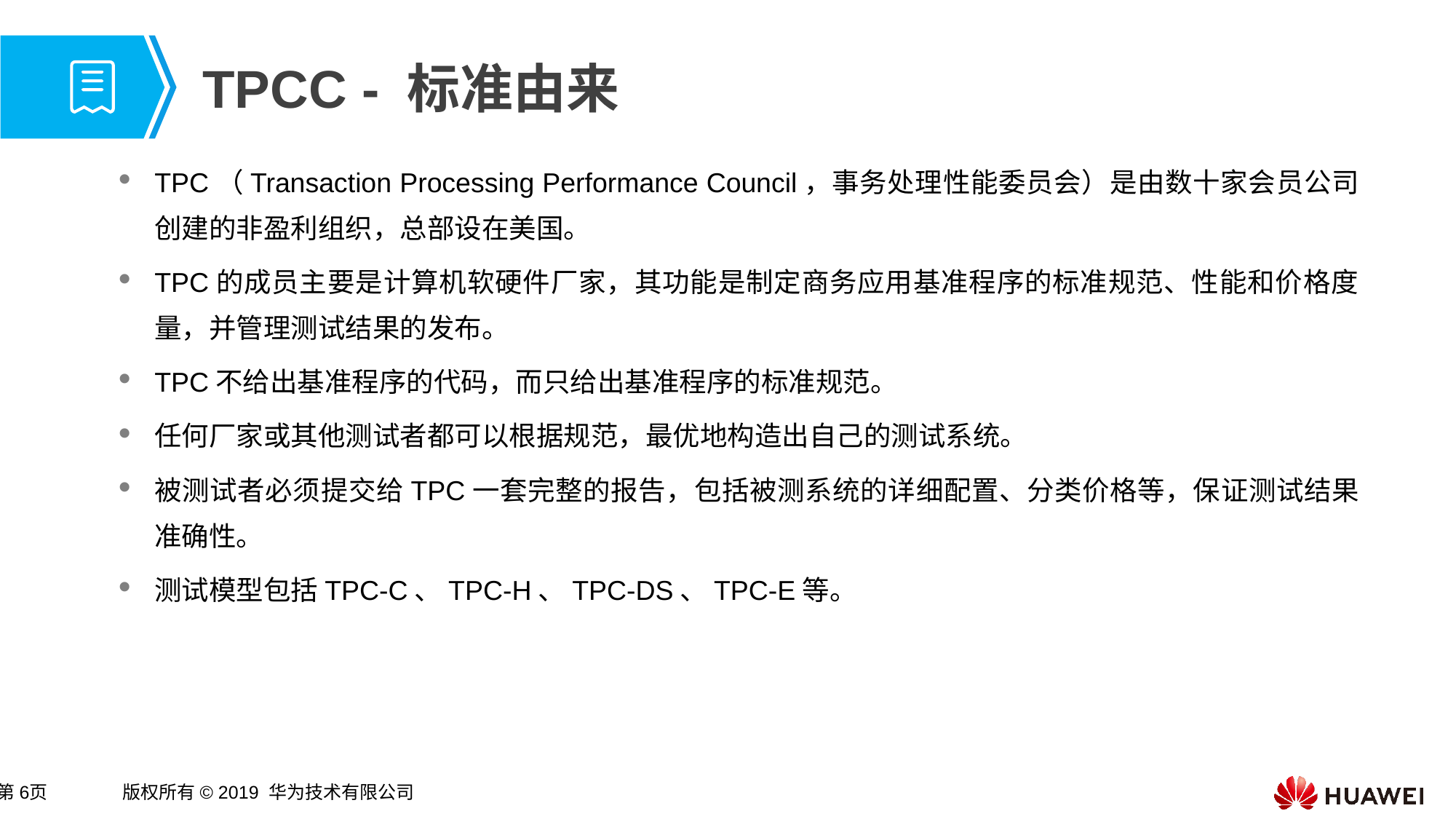

# TPCC - 标准由来
TPC（Transaction Processing Performance Council，事务处理性能委员会）是由数十家会员公司创建的非盈利组织，总部设在美国。
TPC的成员主要是计算机软硬件厂家，其功能是制定商务应用基准程序的标准规范、性能和价格度量，并管理测试结果的发布。
TPC不给出基准程序的代码，而只给出基准程序的标准规范。
任何厂家或其他测试者都可以根据规范，最优地构造出自己的测试系统。
被测试者必须提交给TPC一套完整的报告，包括被测系统的详细配置、分类价格等，保证测试结果准确性。
测试模型包括TPC-C、TPC-H、TPC-DS、TPC-E等。